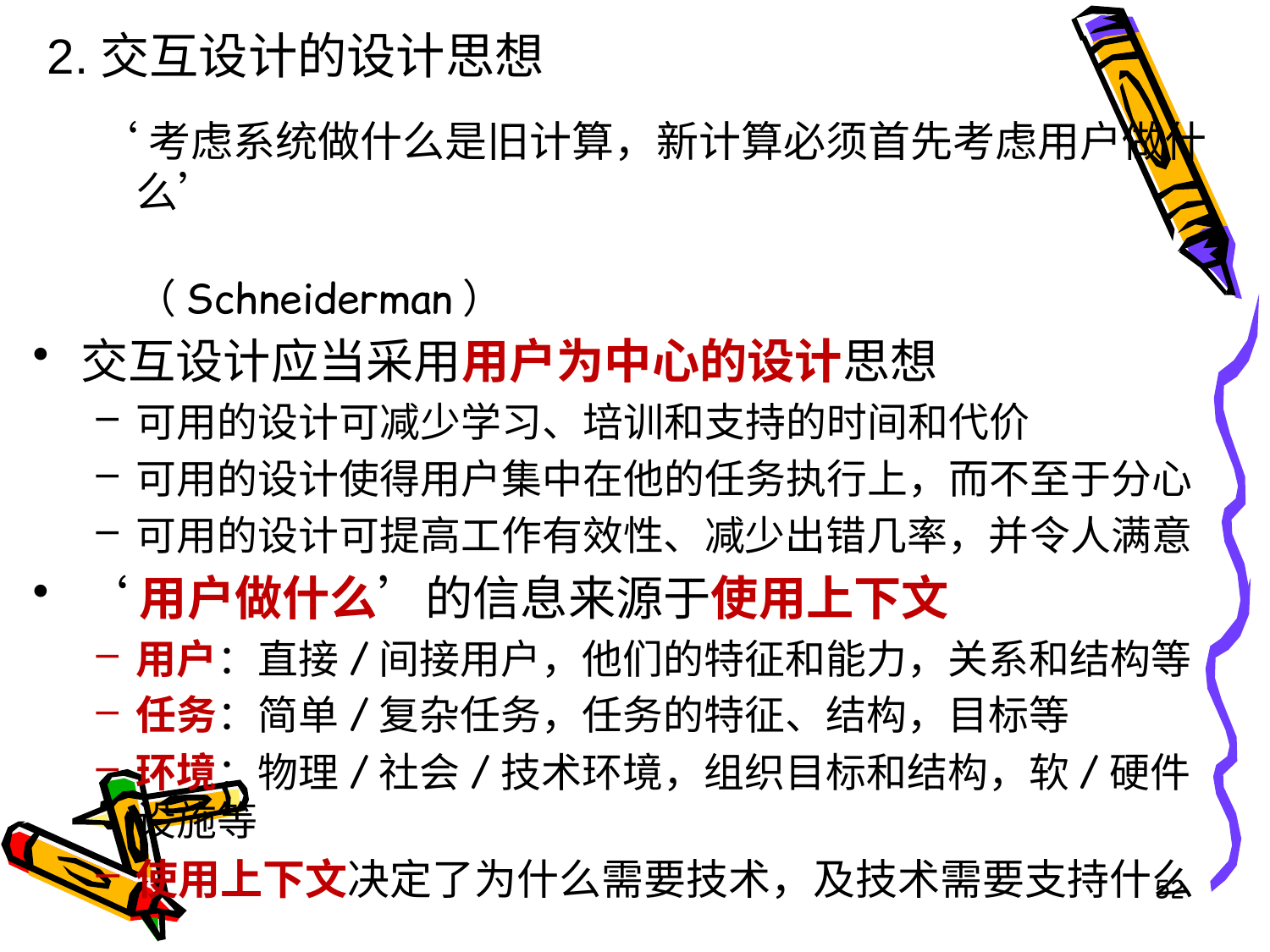

2.交互设计的设计思想

‘考虑系统做什么是旧计算，新计算必须首先考虑用户做什么’
							（Schneiderman）
交互设计应当采用用户为中心的设计思想
可用的设计可减少学习、培训和支持的时间和代价
可用的设计使得用户集中在他的任务执行上，而不至于分心
可用的设计可提高工作有效性、减少出错几率，并令人满意
‘用户做什么’的信息来源于使用上下文
用户：直接/间接用户，他们的特征和能力，关系和结构等
任务：简单/复杂任务，任务的特征、结构，目标等
环境：物理/社会/技术环境，组织目标和结构，软/硬件设施等
使用上下文决定了为什么需要技术，及技术需要支持什么

52